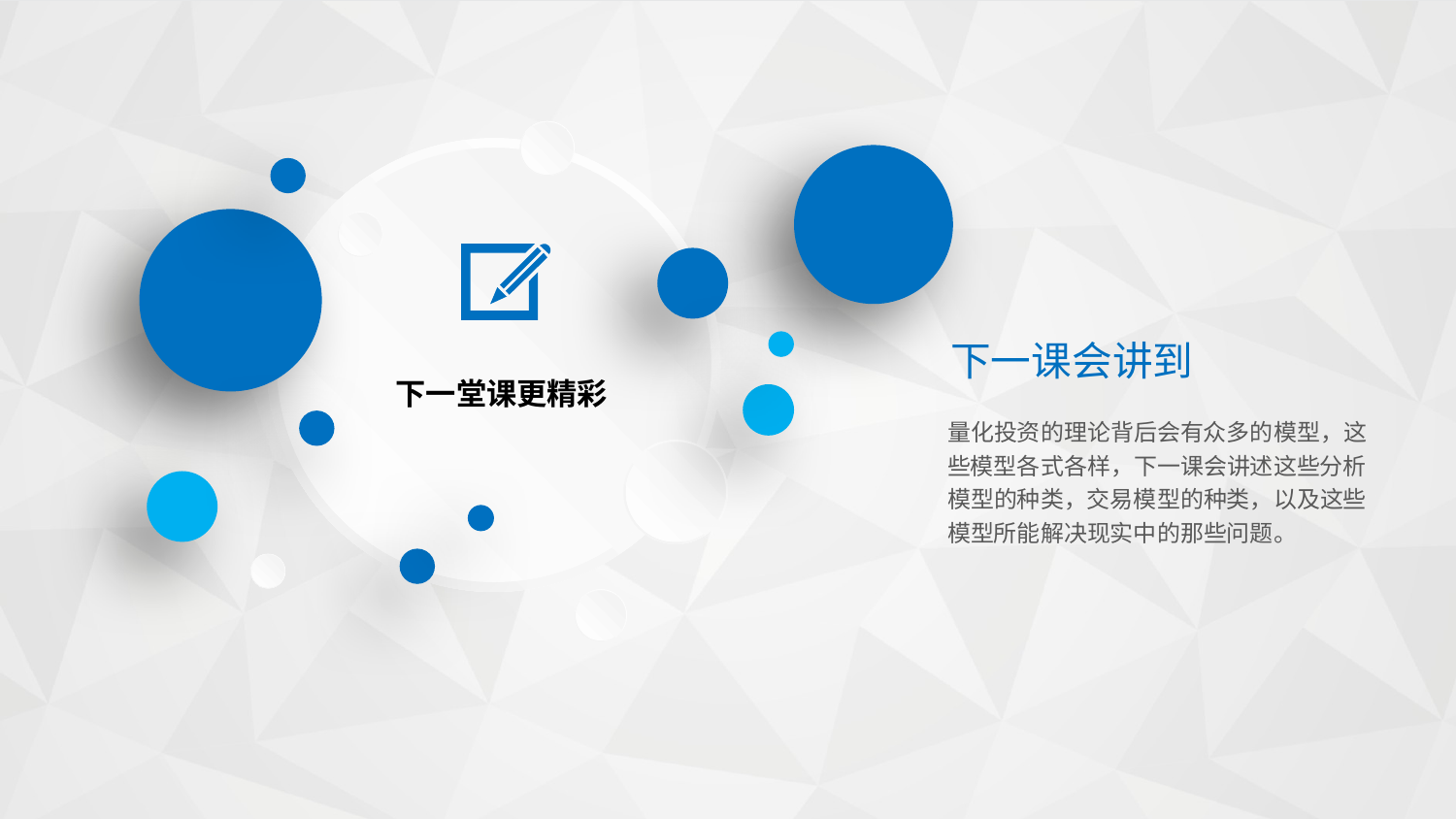

下一课会讲到

下一堂课更精彩

量化投资的理论背后会有众多的模型，这些模型各式各样，下一课会讲述这些分析模型的种类，交易模型的种类，以及这些模型所能解决现实中的那些问题。

延迟符